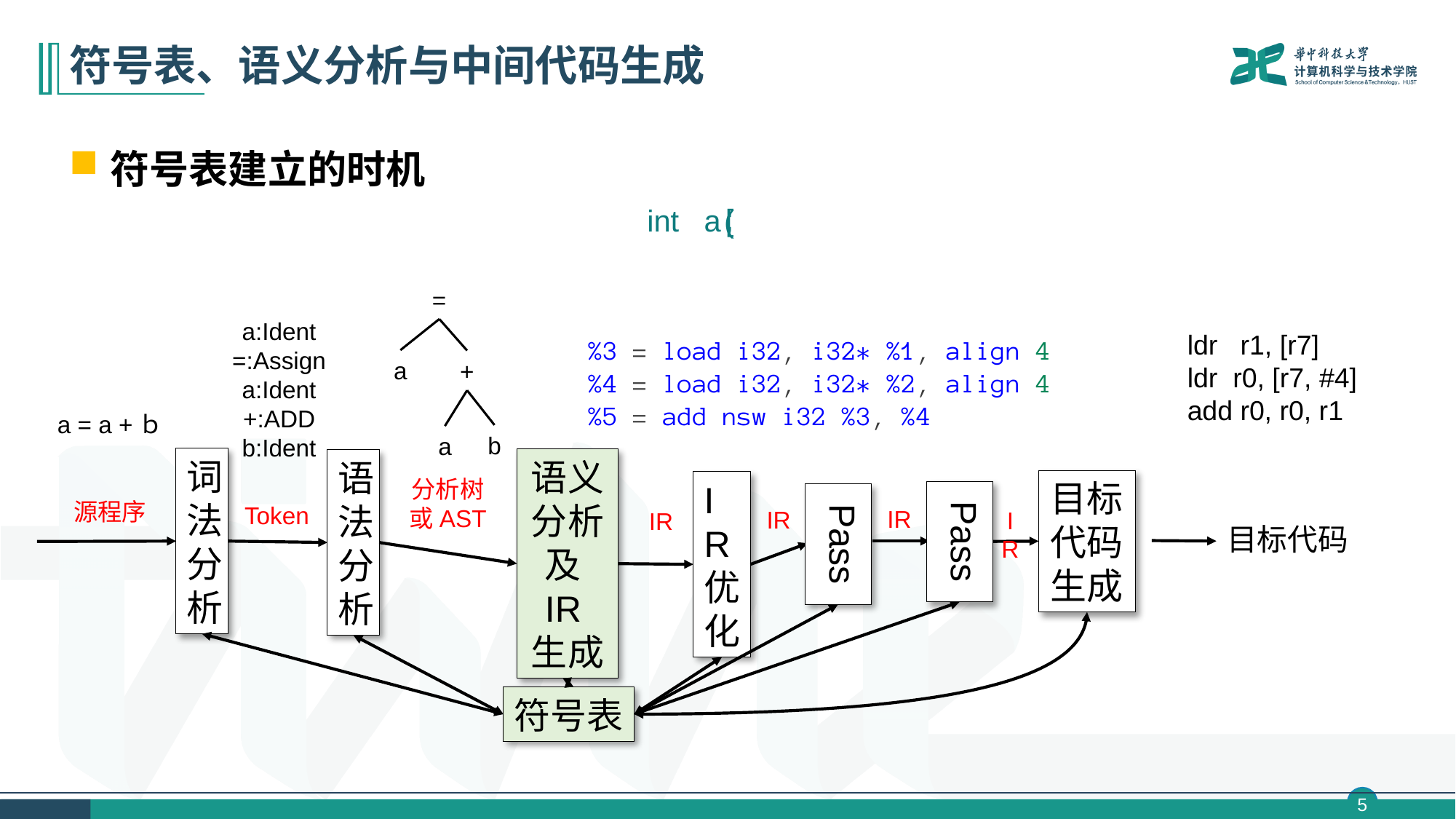

# 符号表、语义分析与中间代码生成
符号表建立的时机
;
[
int
a
(
=
a
+
b
a
a:Ident
=:Assign
a:Ident
+:ADD
b:Ident
  %3 = load i32, i32* %1, align 4
  %4 = load i32, i32* %2, align 4
  %5 = add nsw i32 %3, %4
ldr   r1, [r7]
ldr  r0, [r7, #4]
add r0, r0, r1
a = a +ｂ

源程序
词法分析
语义分析及IR生成
语法分析
分析树
或AST
目标代码生成
IR优化
Pass
Pass
Token
IR
IR
IR
IR
目标代码
符号表